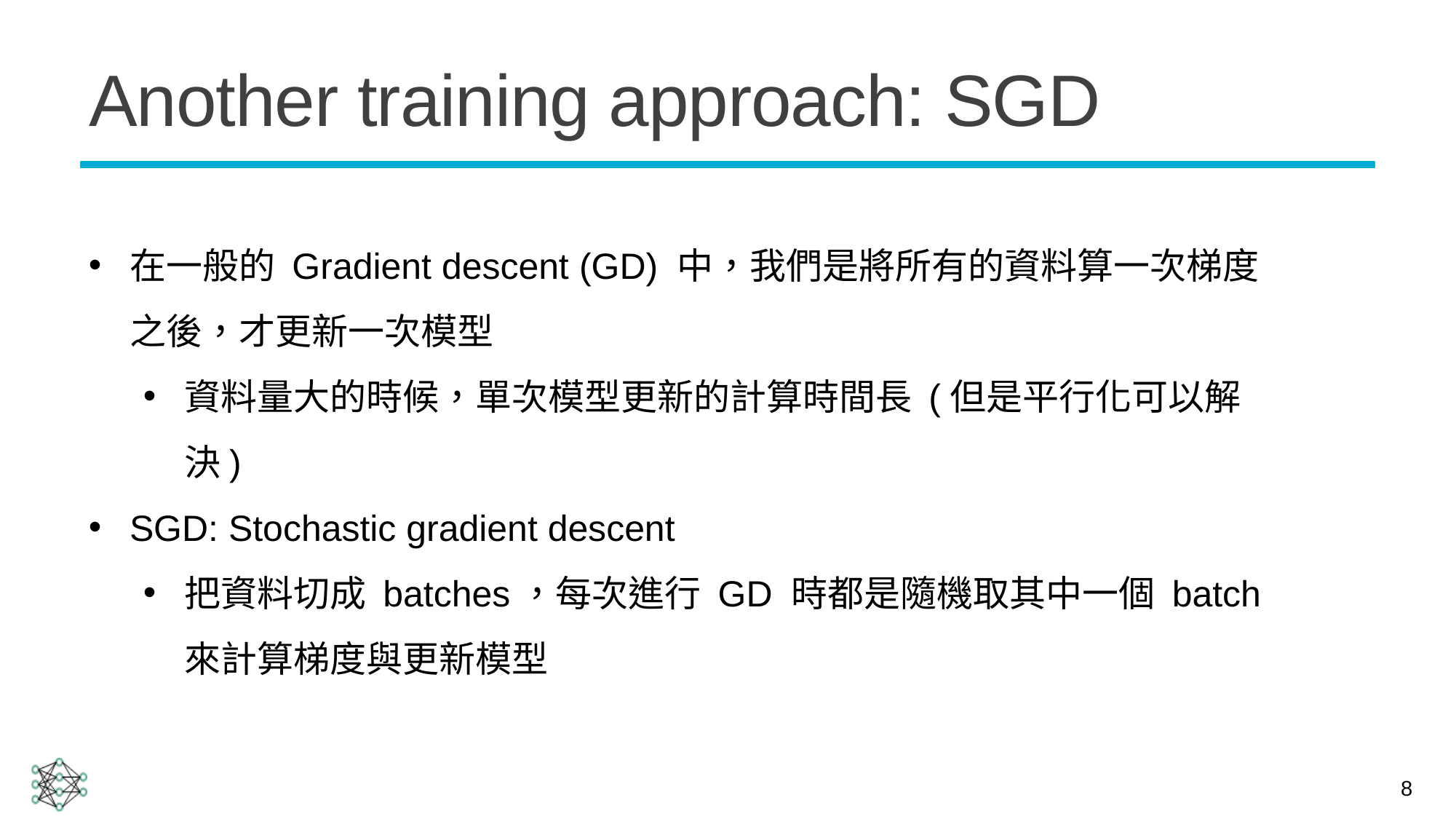

# Another training approach: SGD
在一般的 Gradient descent (GD) 中，我們是將所有的資料算一次梯度之後，才更新一次模型
資料量大的時候，單次模型更新的計算時間長 (但是平行化可以解決)
SGD: Stochastic gradient descent
把資料切成 batches，每次進行 GD 時都是隨機取其中一個 batch 來計算梯度與更新模型
8